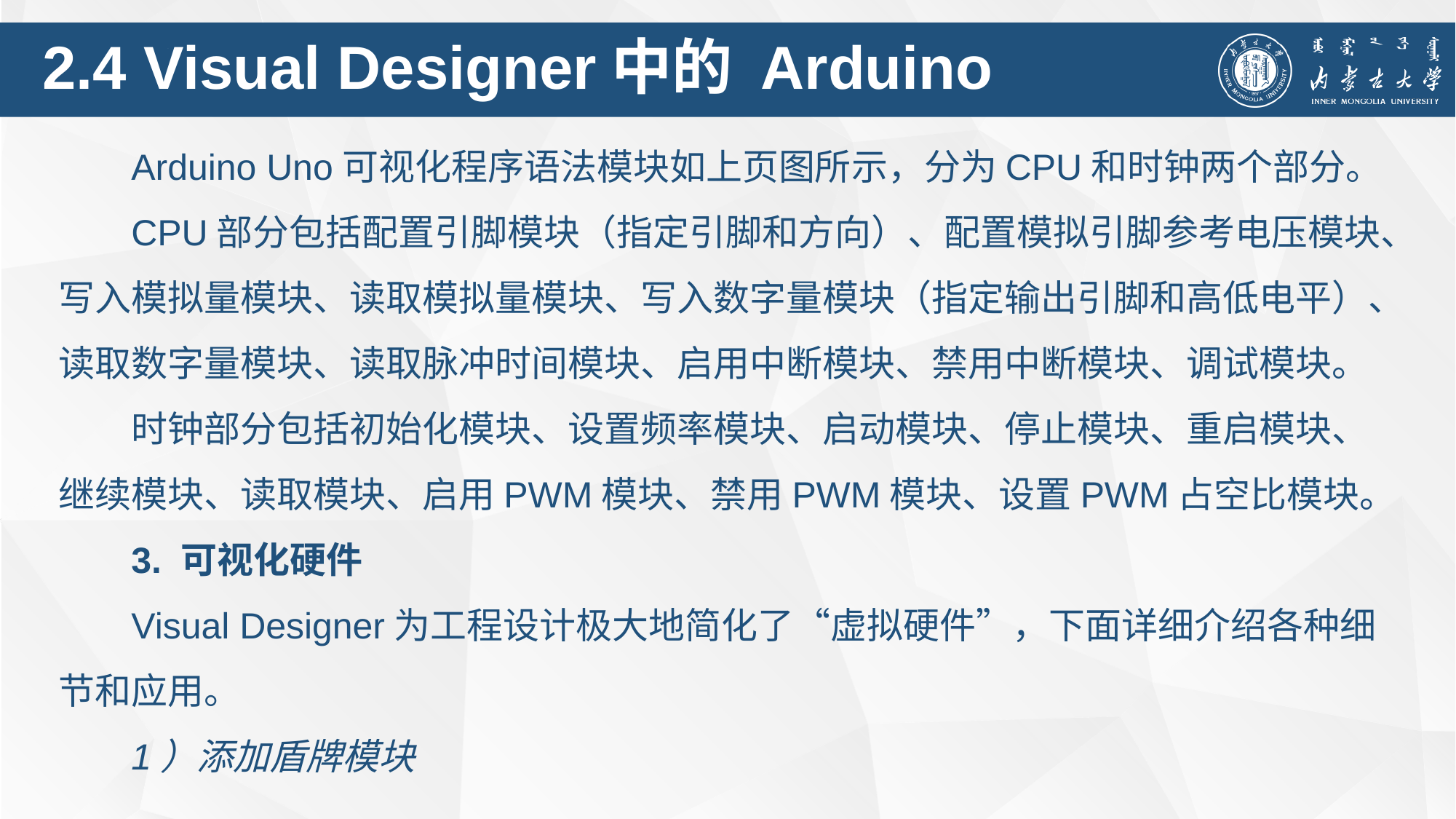

2.4 Visual Designer中的 Arduino

Arduino Uno可视化程序语法模块如上页图所示，分为CPU和时钟两个部分。
CPU部分包括配置引脚模块（指定引脚和方向）、配置模拟引脚参考电压模块、写入模拟量模块、读取模拟量模块、写入数字量模块（指定输出引脚和高低电平）、读取数字量模块、读取脉冲时间模块、启用中断模块、禁用中断模块、调试模块。
时钟部分包括初始化模块、设置频率模块、启动模块、停止模块、重启模块、继续模块、读取模块、启用PWM模块、禁用PWM模块、设置PWM占空比模块。
3. 可视化硬件
Visual Designer为工程设计极大地简化了“虚拟硬件”，下面详细介绍各种细节和应用。
1）添加盾牌模块